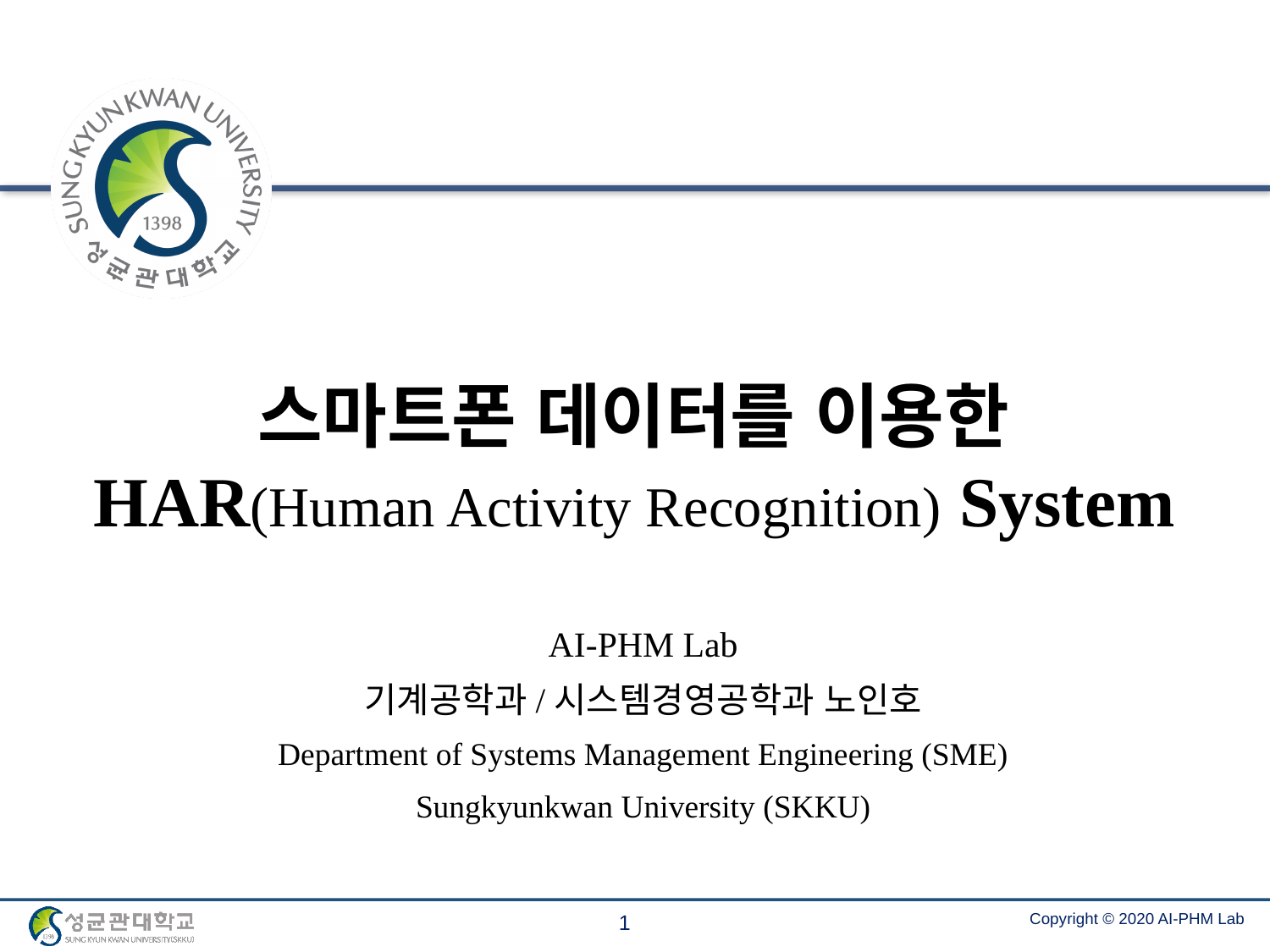

# 스마트폰 데이터를 이용한 HAR(Human Activity Recognition) System

AI-PHM Lab
기계공학과/시스템경영공학과 노인호
Department of Systems Management Engineering (SME)
Sungkyunkwan University (SKKU)